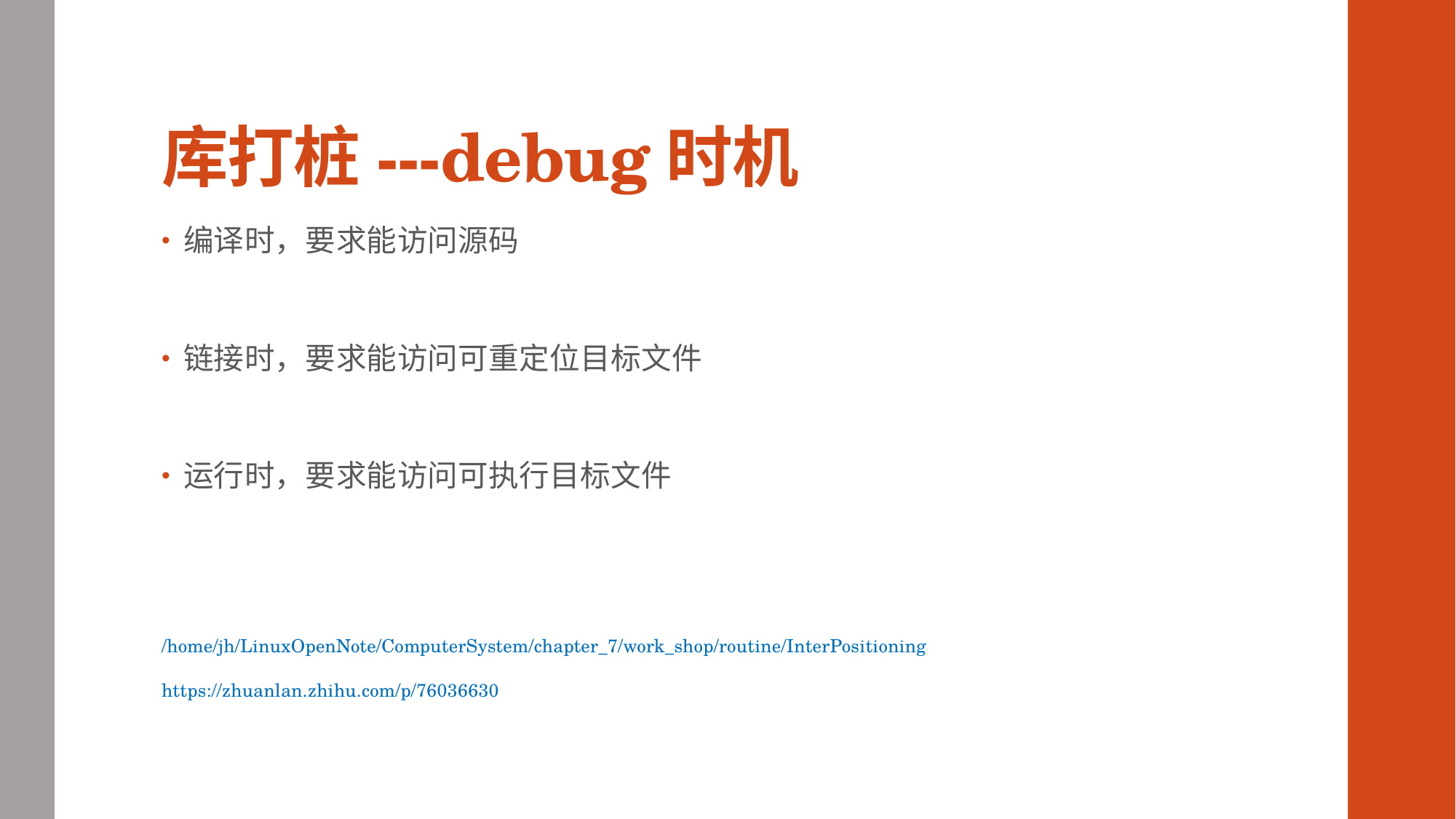

# 库打桩---debug时机
编译时，要求能访问源码

链接时，要求能访问可重定位目标文件

运行时，要求能访问可执行目标文件

/home/jh/LinuxOpenNote/ComputerSystem/chapter_7/work_shop/routine/InterPositioning
https://zhuanlan.zhihu.com/p/76036630